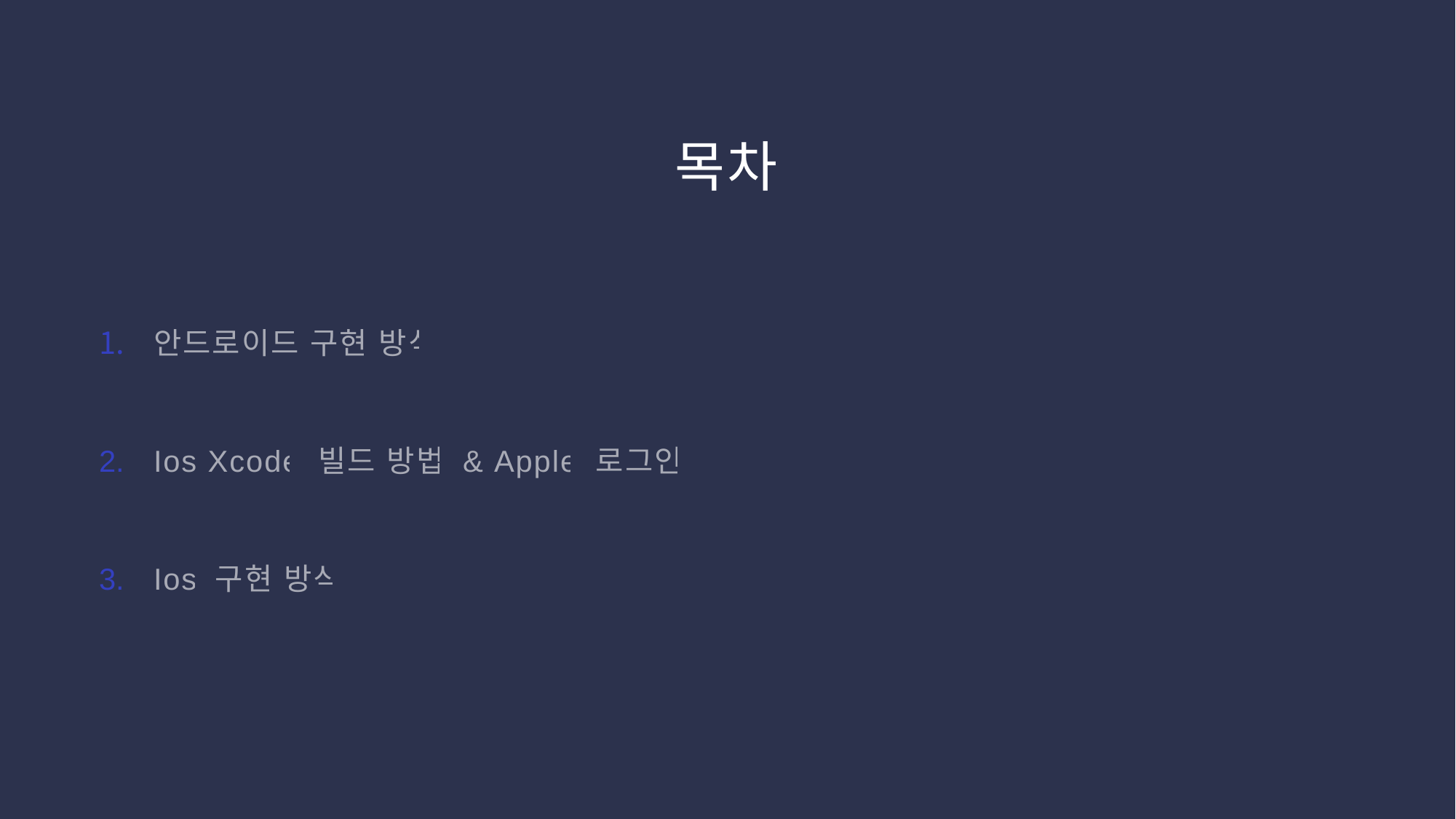

# 목차
안드로이드 구현 방식

Ios Xcode 빌드 방법 & Apple 로그인

Ios 구현 방식